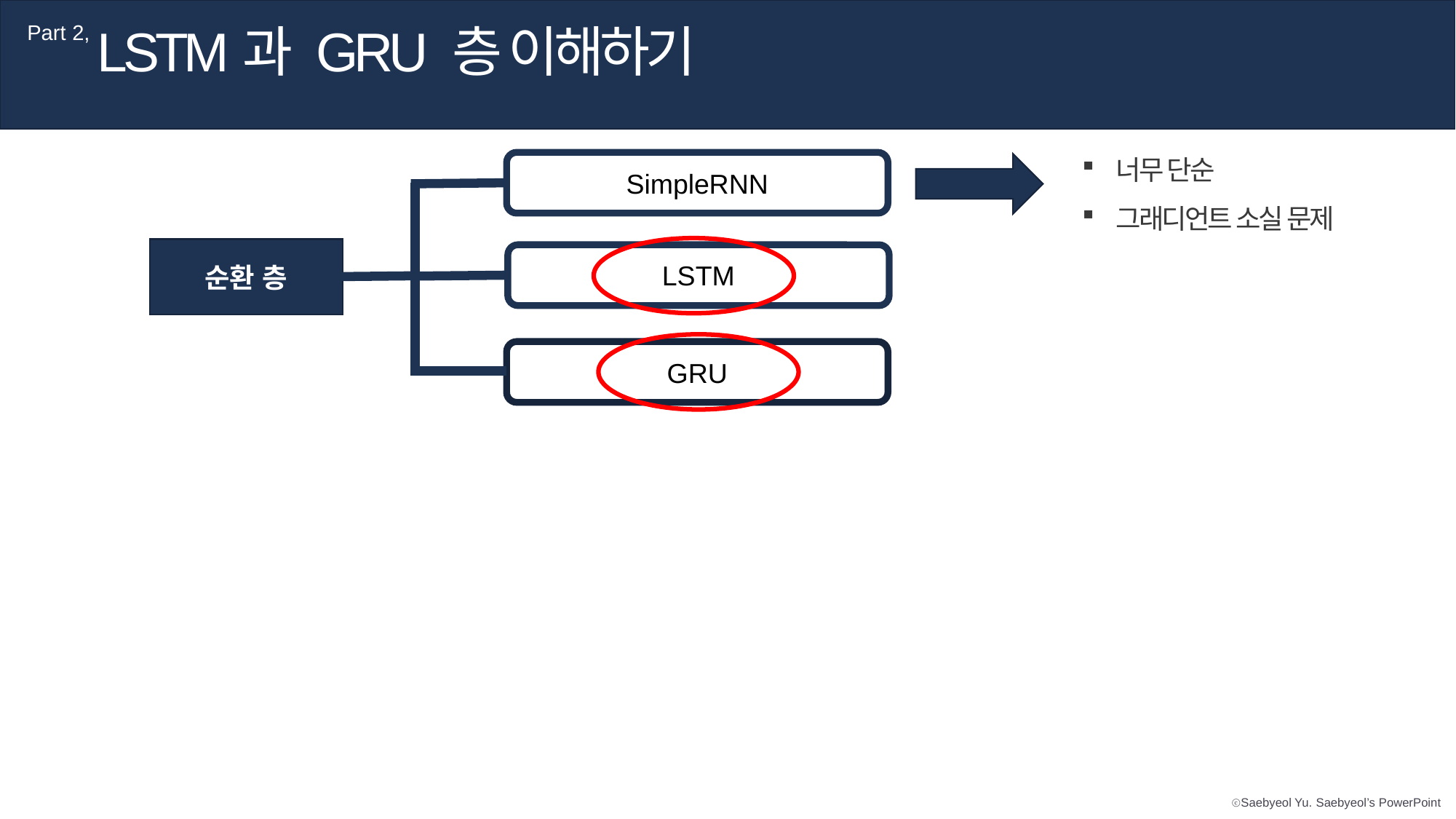

LSTM과 GRU 층 이해하기
Part 2,
너무 단순
그래디언트 소실 문제
SimpleRNN

순환 층
LSTM

GRU